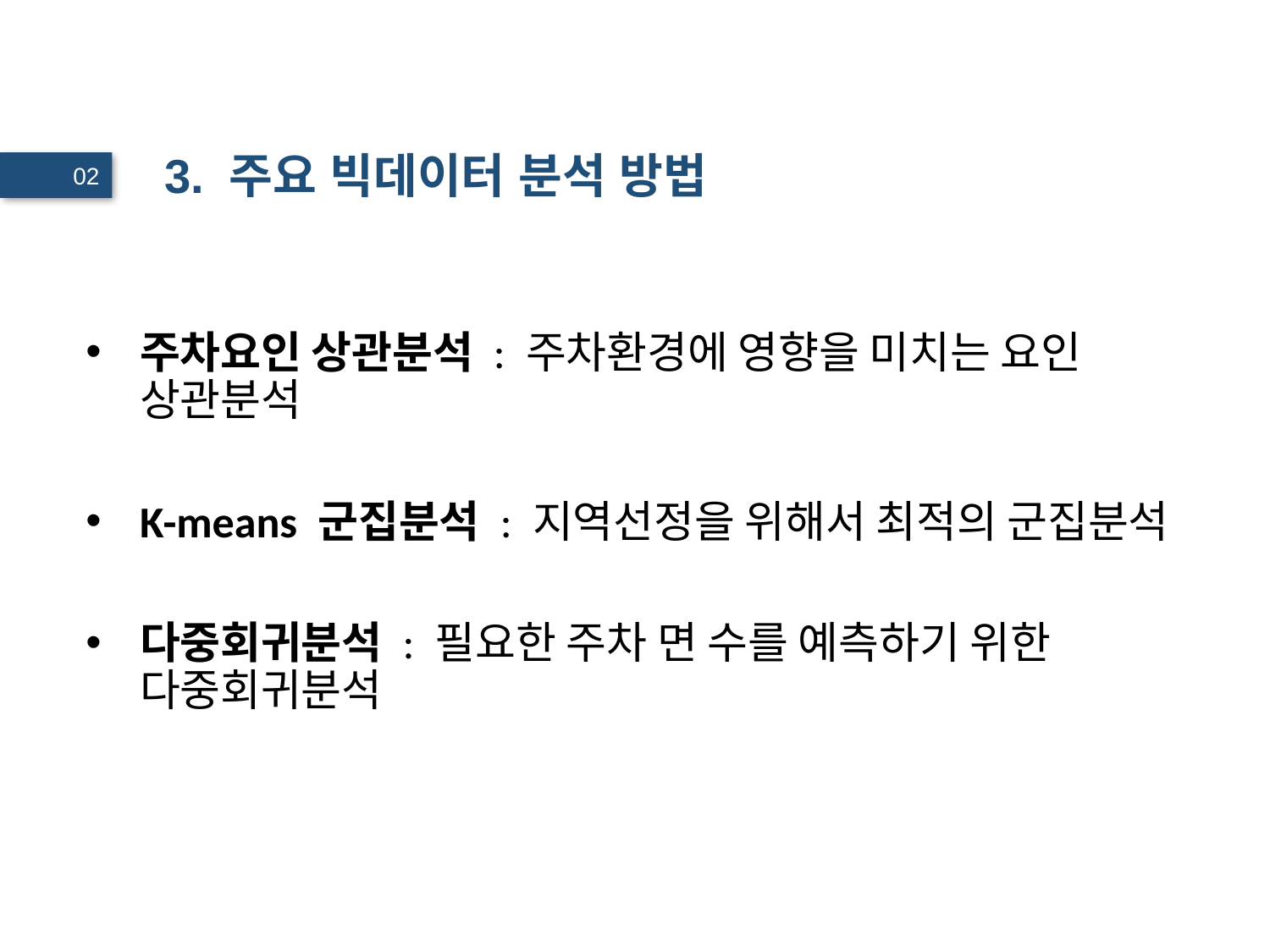

# 3. 주요 빅데이터 분석 방법
02
주차요인 상관분석 : 주차환경에 영향을 미치는 요인 상관분석

K-means 군집분석 : 지역선정을 위해서 최적의 군집분석

다중회귀분석 : 필요한 주차 면 수를 예측하기 위한 다중회귀분석